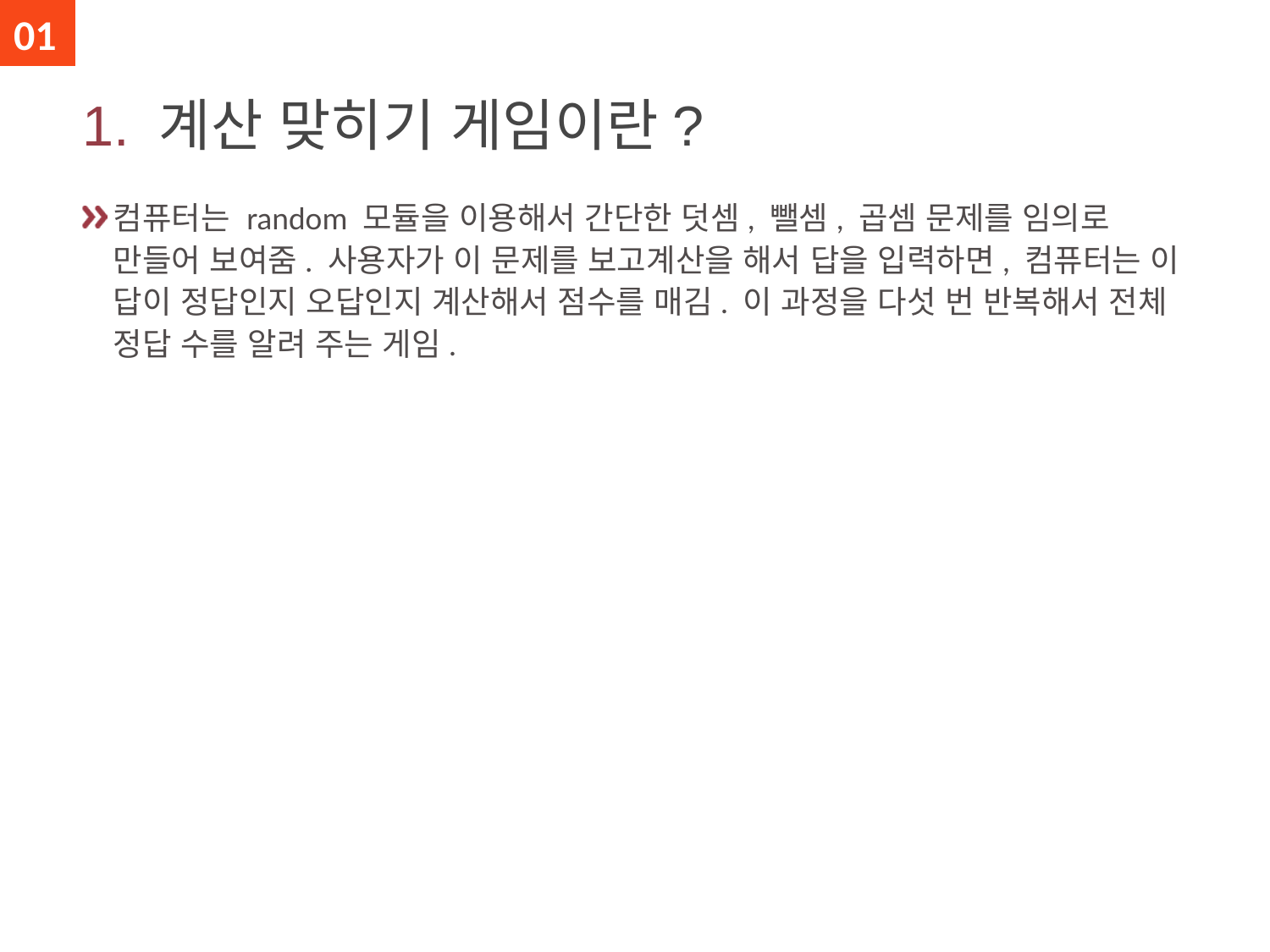

01
# 1. 계산 맞히기 게임이란?
컴퓨터는 random 모듈을 이용해서 간단한 덧셈, 뺄셈, 곱셈 문제를 임의로 만들어 보여줌. 사용자가 이 문제를 보고계산을 해서 답을 입력하면, 컴퓨터는 이 답이 정답인지 오답인지 계산해서 점수를 매김. 이 과정을 다섯 번 반복해서 전체 정답 수를 알려 주는 게임.